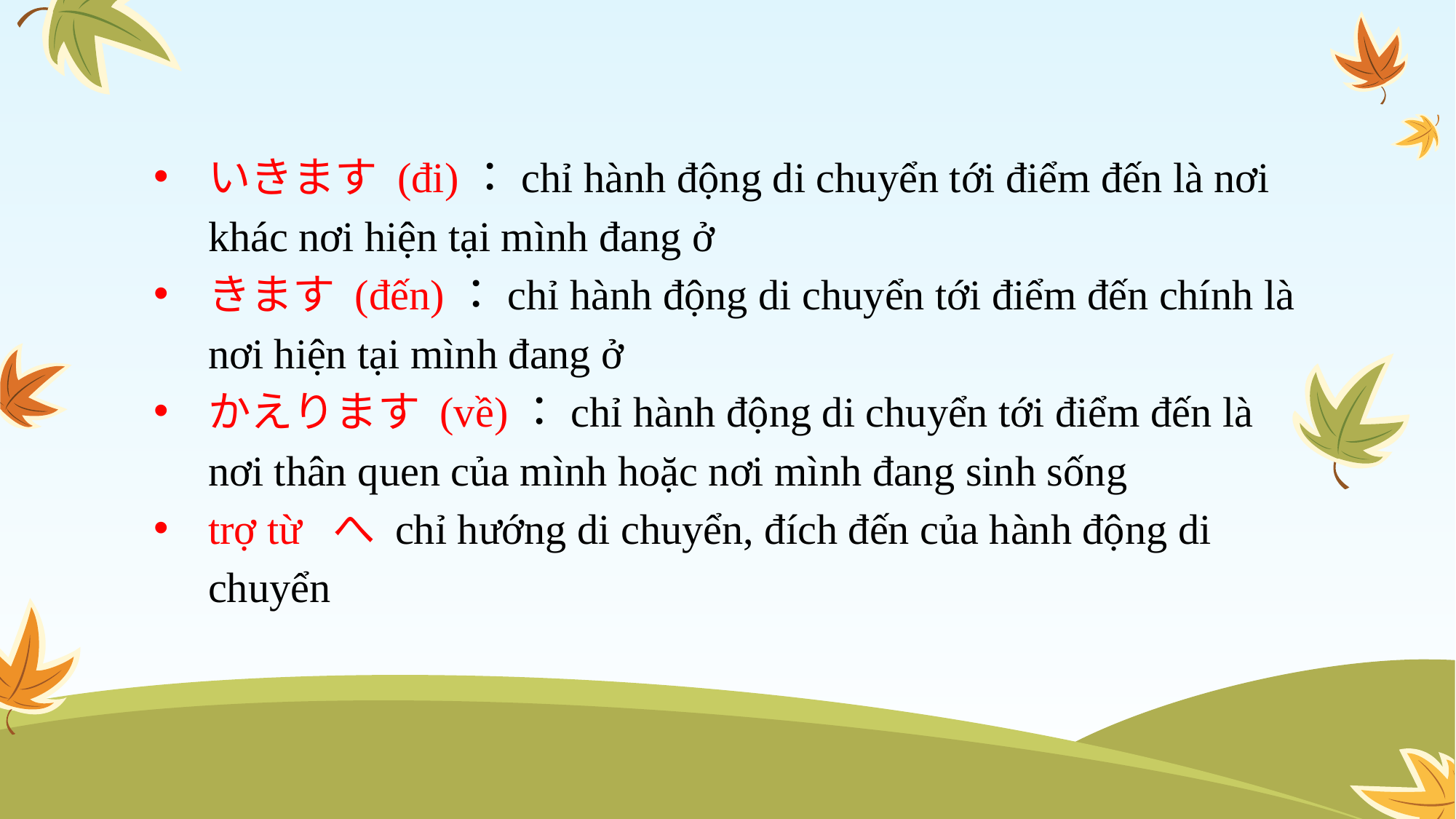

いきます (đi)：chỉ hành động di chuyển tới điểm đến là nơi khác nơi hiện tại mình đang ở
きます (đến)：chỉ hành động di chuyển tới điểm đến chính là nơi hiện tại mình đang ở
かえります (về)：chỉ hành động di chuyển tới điểm đến là nơi thân quen của mình hoặc nơi mình đang sinh sống
trợ từ  へ chỉ hướng di chuyển, đích đến của hành động di chuyển